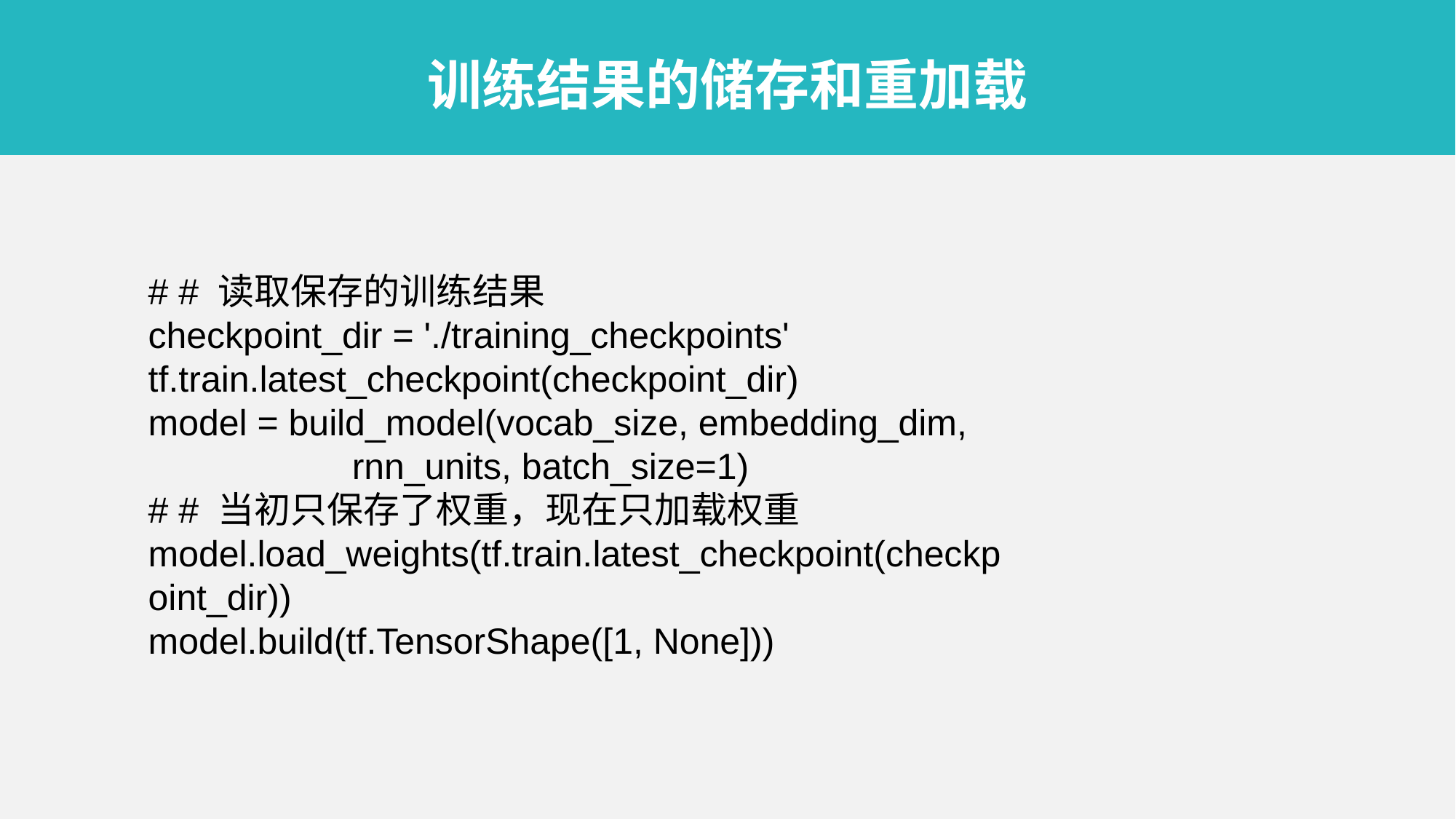

训练结果的储存和重加载
# # 读取保存的训练结果
checkpoint_dir = './training_checkpoints'
tf.train.latest_checkpoint(checkpoint_dir)
model = build_model(vocab_size, embedding_dim,
                    rnn_units, batch_size=1)
# # 当初只保存了权重，现在只加载权重
model.load_weights(tf.train.latest_checkpoint(checkpoint_dir))
model.build(tf.TensorShape([1, None]))